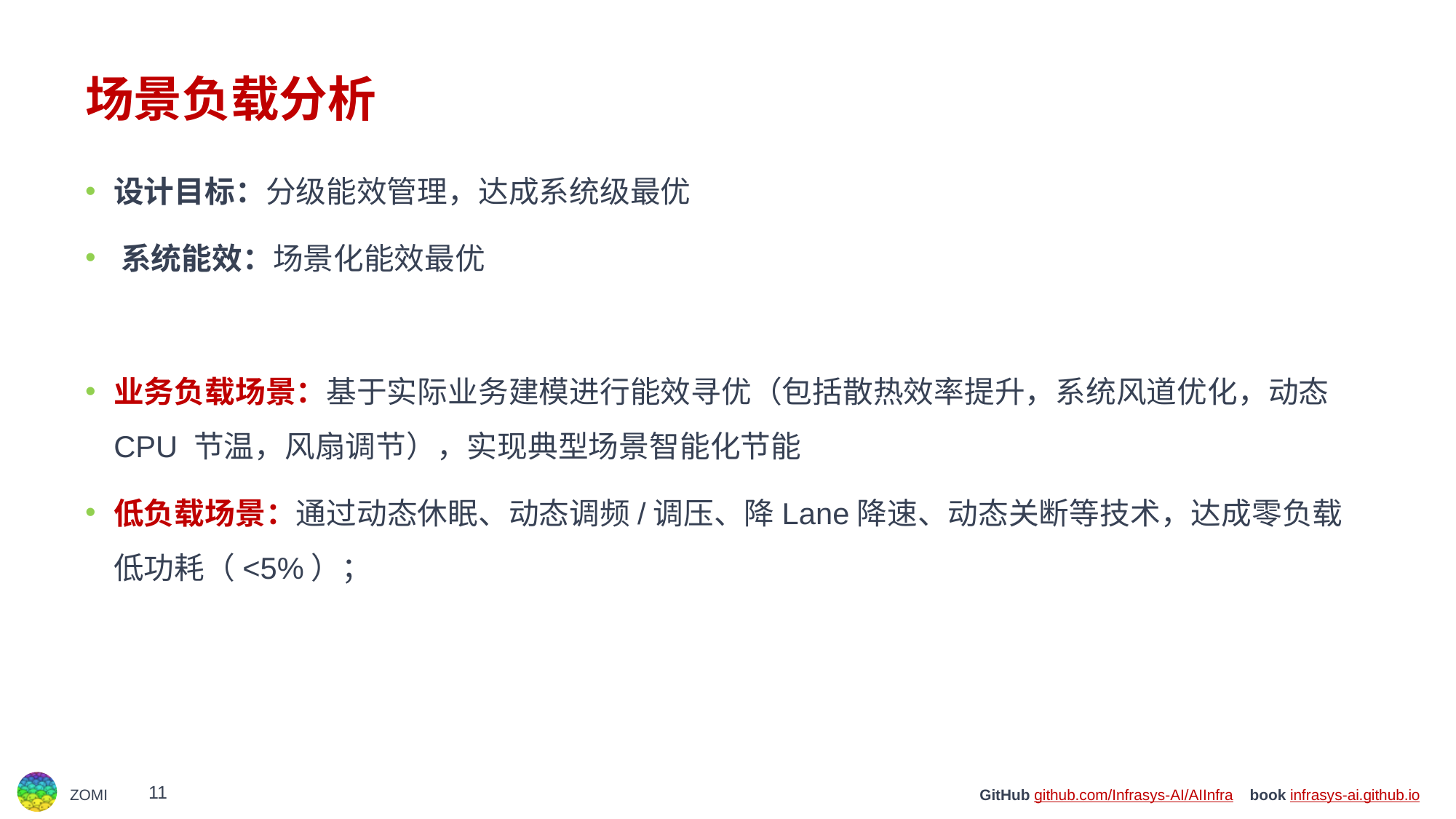

# 场景负载分析
设计目标：分级能效管理，达成系统级最优
﻿﻿系统能效：场景化能效最优

业务负载场景：基于实际业务建模进行能效寻优（包括散热效率提升，系统风道优化，动态 CPU 节温，风扇调节），实现典型场景智能化节能
低负载场景：通过动态休眠、动态调频/调压、降Lane降速、动态关断等技术，达成零负载低功耗（<5%）；